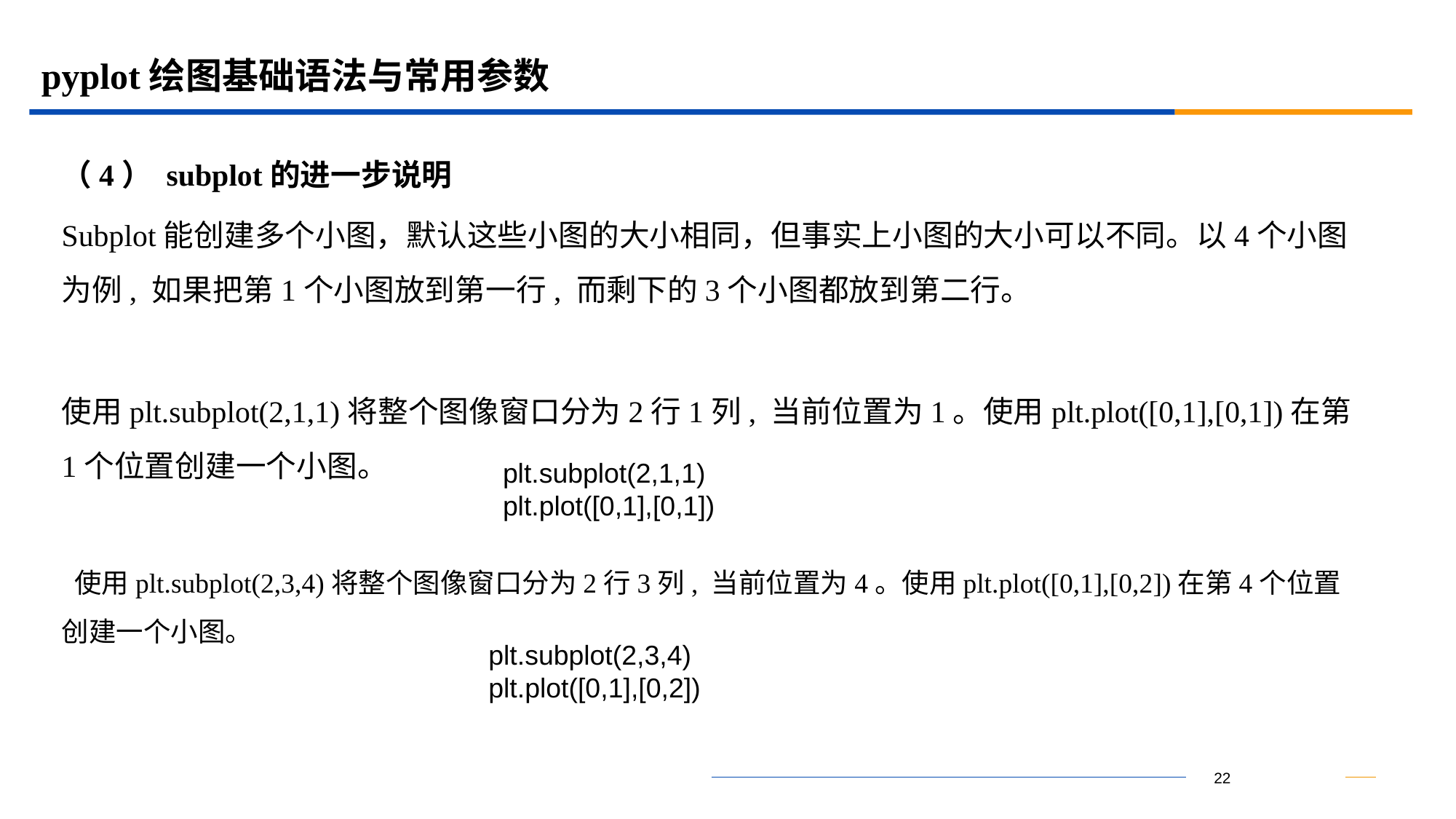

# pyplot绘图基础语法与常用参数
（4） subplot的进一步说明
Subplot能创建多个小图，默认这些小图的大小相同，但事实上小图的大小可以不同。以4个小图为例, 如果把第1个小图放到第一行, 而剩下的3个小图都放到第二行。

使用plt.subplot(2,1,1)将整个图像窗口分为2行1列, 当前位置为1。使用plt.plot([0,1],[0,1])在第1个位置创建一个小图。

 使用plt.subplot(2,3,4)将整个图像窗口分为2行3列, 当前位置为4。使用plt.plot([0,1],[0,2])在第4个位置创建一个小图。

plt.subplot(2,1,1)
plt.plot([0,1],[0,1])
plt.subplot(2,3,4)
plt.plot([0,1],[0,2])